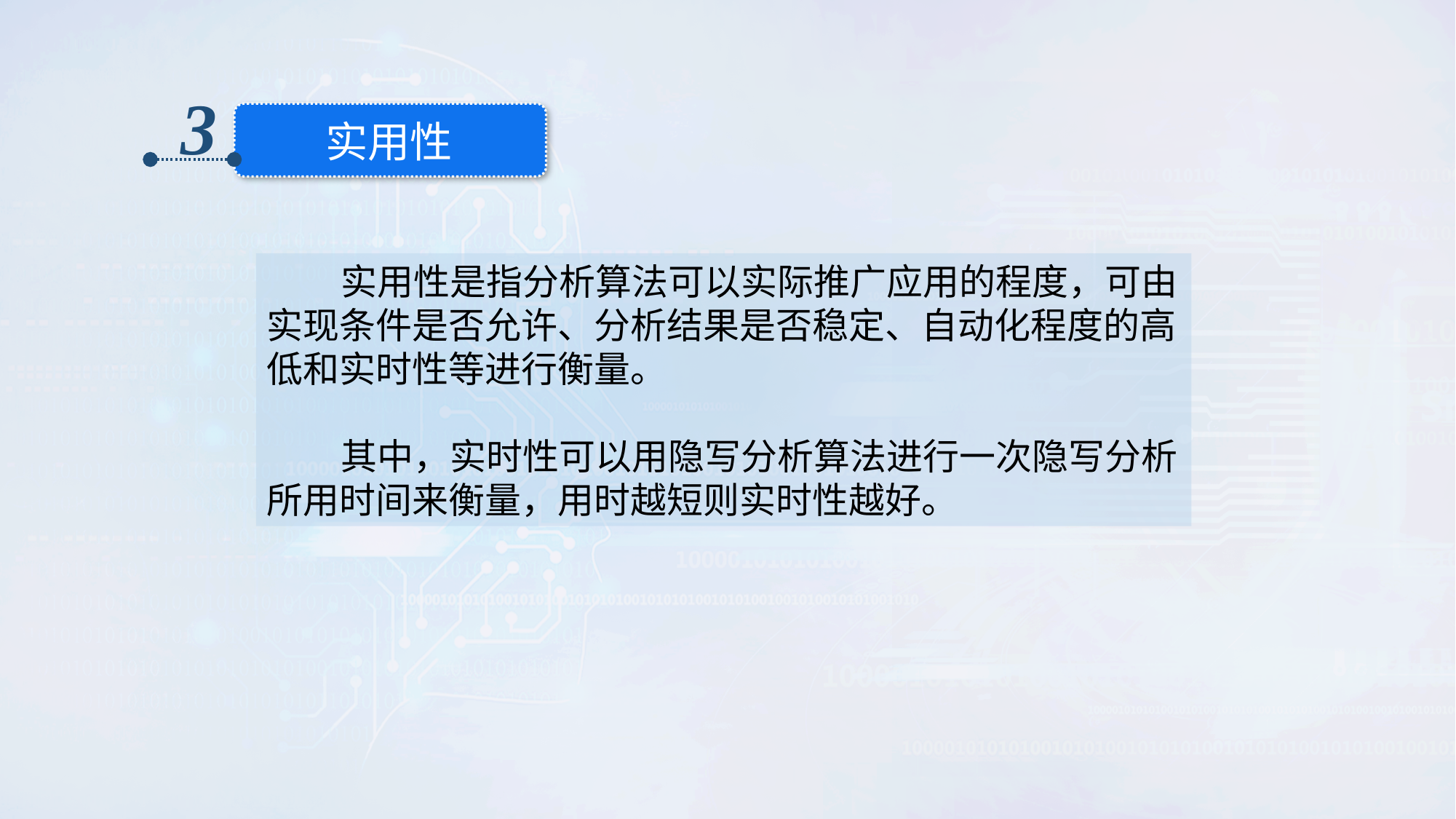

3

实用性
        实用性是指分析算法可以实际推广应用的程度，可由实现条件是否允许、分析结果是否稳定、自动化程度的高低和实时性等进行衡量。

        其中，实时性可以用隐写分析算法进行一次隐写分析所用时间来衡量，用时越短则实时性越好。